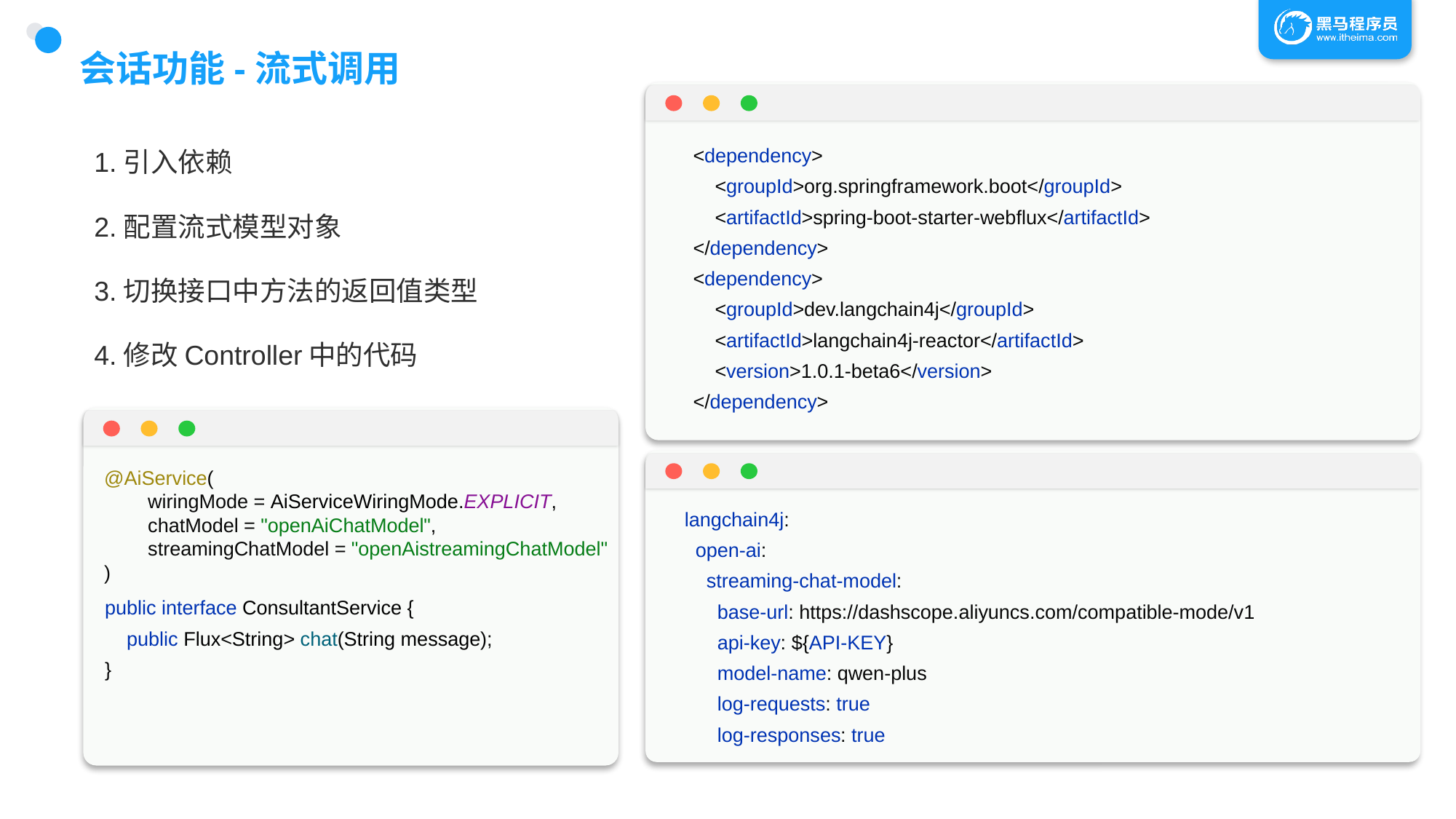

# 会话功能-流式调用

<dependency>
    <groupId>org.springframework.boot</groupId>
    <artifactId>spring-boot-starter-webflux</artifactId>
</dependency>
<dependency>
    <groupId>dev.langchain4j</groupId>
    <artifactId>langchain4j-reactor</artifactId>
    <version>1.0.1-beta6</version>
</dependency>
1.引入依赖
2.配置流式模型对象
3.切换接口中方法的返回值类型
4.修改Controller中的代码

@AiService(
        wiringMode = AiServiceWiringMode.EXPLICIT,
        chatModel = "openAiChatModel",
        streamingChatModel = "openAistreamingChatModel"
)
public interface ConsultantService {
    public Flux<String> chat(String message);
}

langchain4j:
  open-ai:
    streaming-chat-model:
      base-url: https://dashscope.aliyuncs.com/compatible-mode/v1
      api-key: ${API-KEY}
      model-name: qwen-plus
      log-requests: true
      log-responses: true